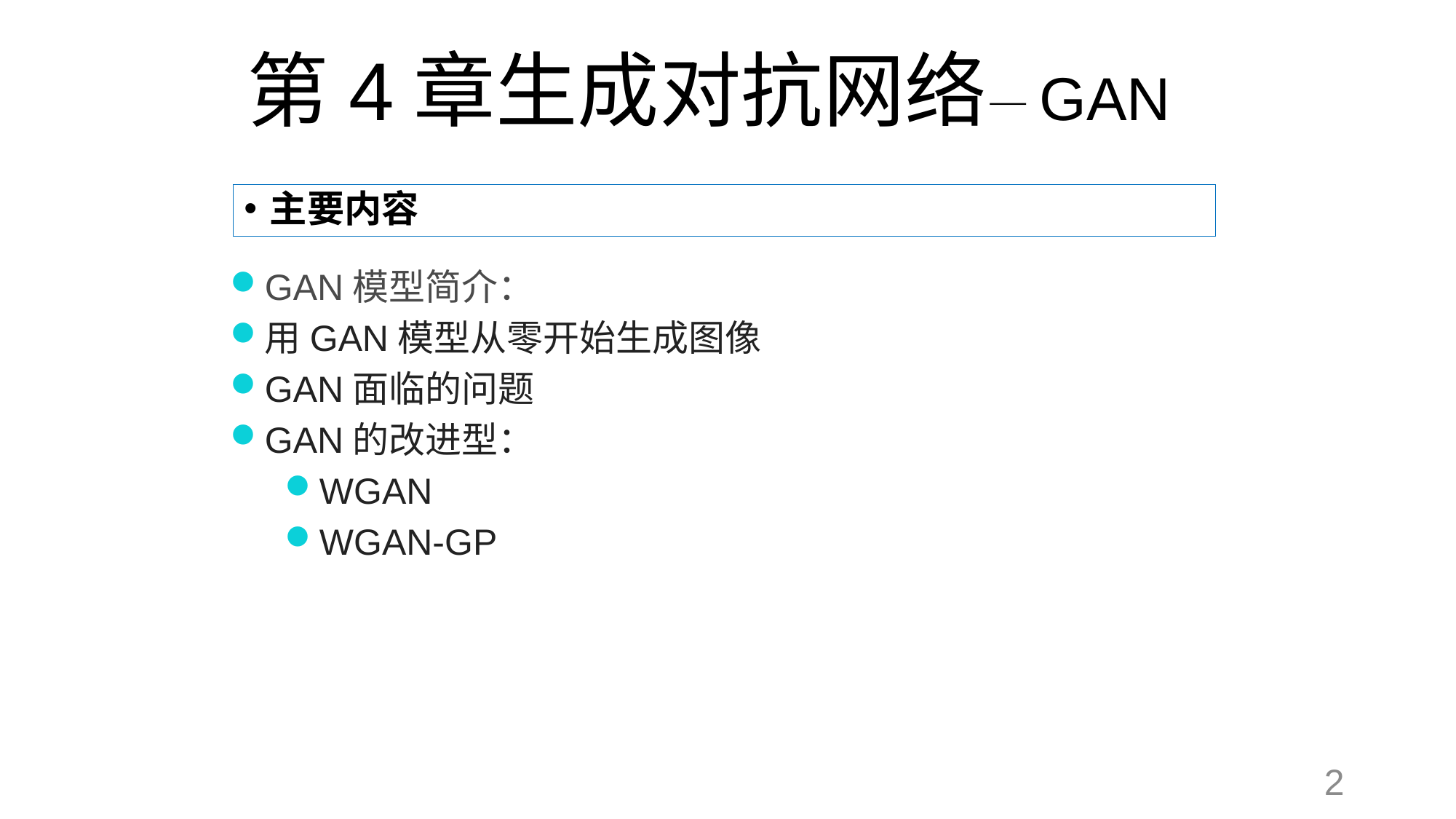

# 第4章生成对抗网络—GAN
主要内容
GAN模型简介：
用GAN模型从零开始生成图像
GAN面临的问题
GAN的改进型：
WGAN
WGAN-GP

2